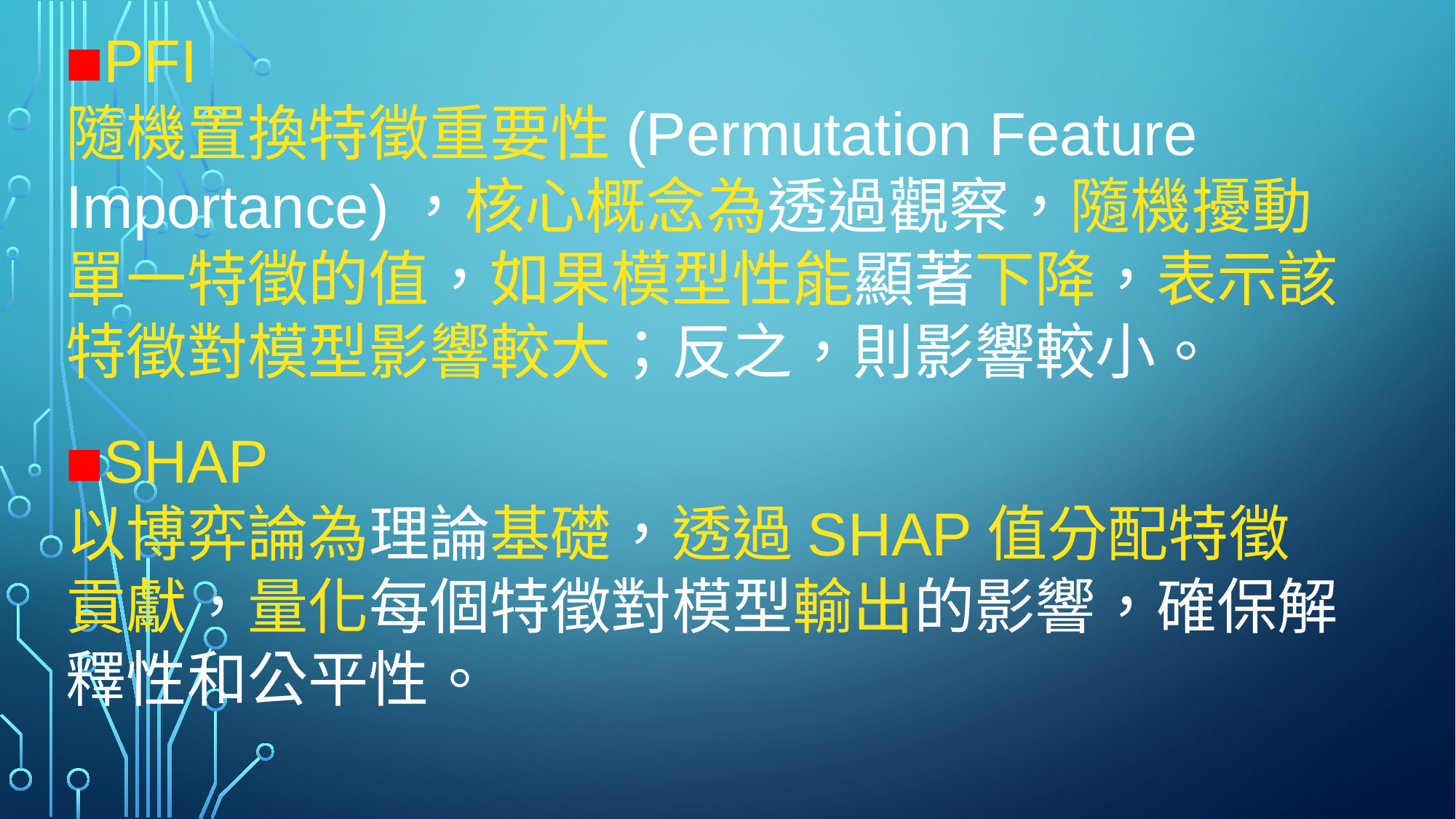

◼︎PFI
隨機置換特徵重要性(Permutation Feature Importance)，核心概念為透過觀察，隨機擾動單一特徵的值，如果模型性能顯著下降，表示該特徵對模型影響較大；反之，則影響較小。
◼︎SHAP
以博弈論為理論基礎，透過SHAP值分配特徵貢獻，量化每個特徵對模型輸出的影響，確保解釋性和公平性。